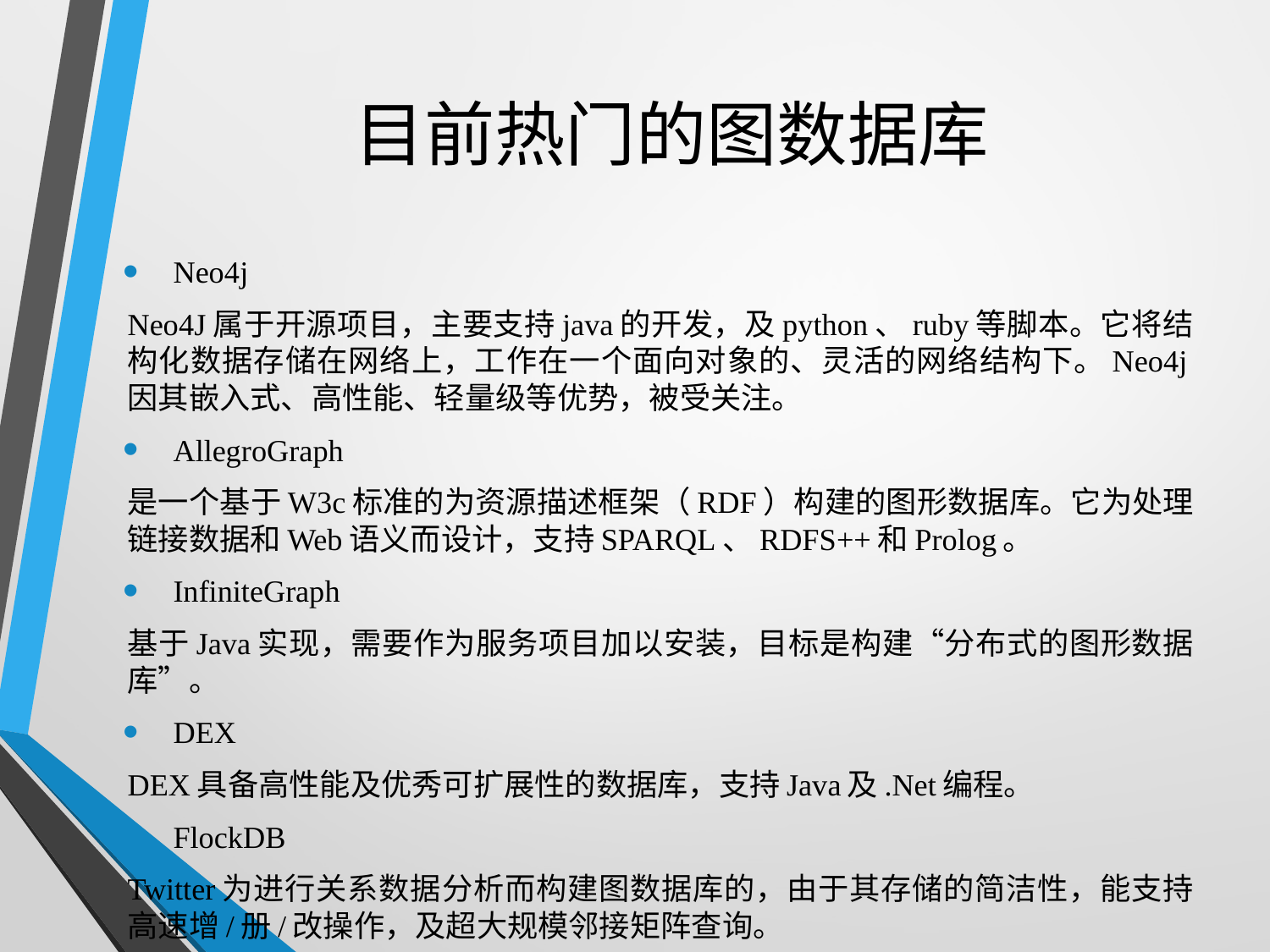

# 目前热门的图数据库
Neo4j
Neo4J属于开源项目，主要支持java的开发，及python、ruby等脚本。它将结构化数据存储在网络上，工作在一个面向对象的、灵活的网络结构下。Neo4j因其嵌入式、高性能、轻量级等优势，被受关注。
AllegroGraph
是一个基于W3c标准的为资源描述框架（RDF）构建的图形数据库。它为处理链接数据和Web语义而设计，支持SPARQL、RDFS++和Prolog。
InfiniteGraph
基于Java实现，需要作为服务项目加以安装，目标是构建“分布式的图形数据库”。
DEX
DEX具备高性能及优秀可扩展性的数据库，支持Java及.Net编程。
FlockDB
Twitter为进行关系数据分析而构建图数据库的，由于其存储的简洁性，能支持高速增/册/改操作，及超大规模邻接矩阵查询。